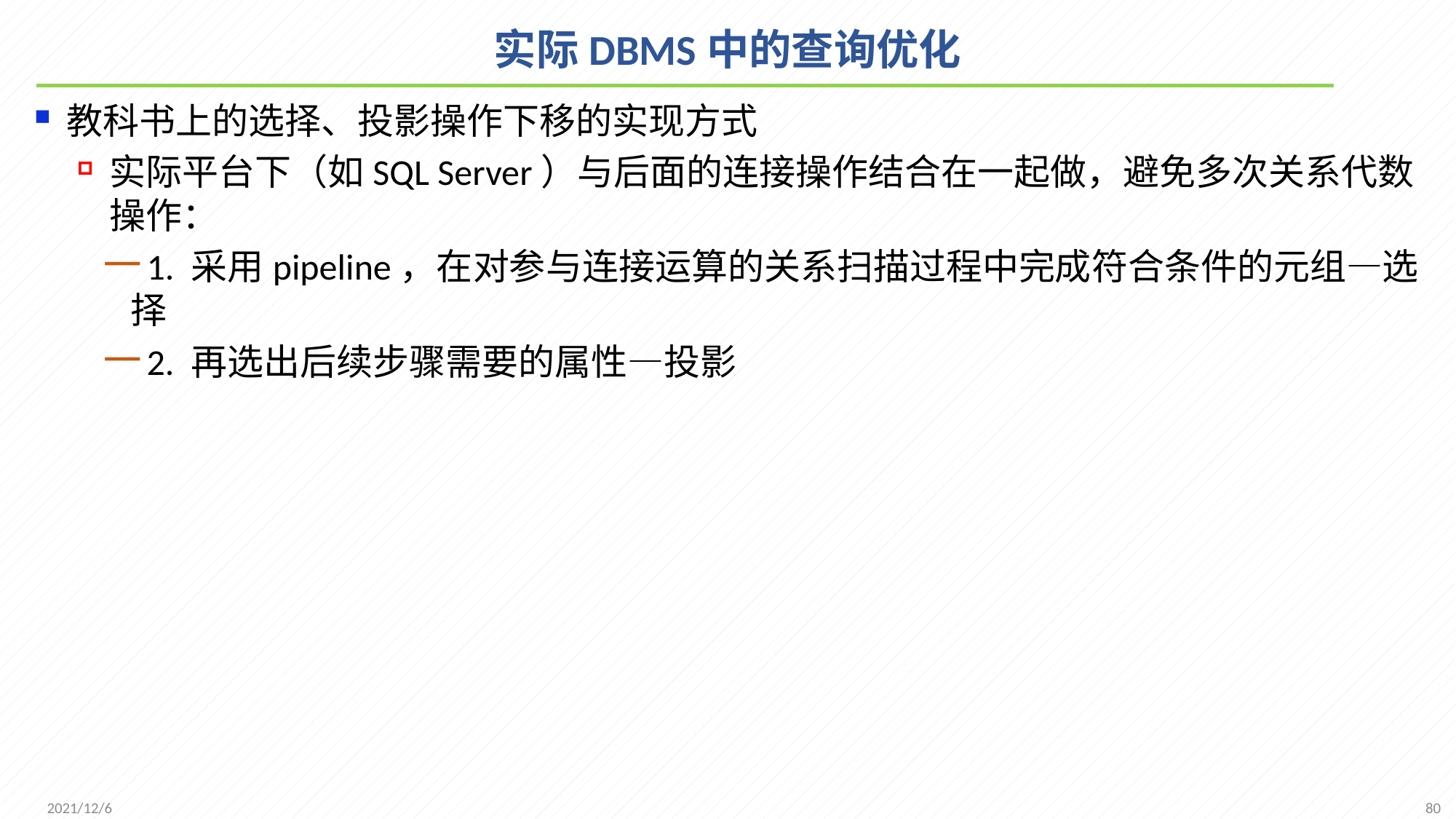

# 实际DBMS中的查询优化
教科书上的选择、投影操作下移的实现方式
实际平台下（如SQL Server）与后面的连接操作结合在一起做，避免多次关系代数操作：
1. 采用pipeline，在对参与连接运算的关系扫描过程中完成符合条件的元组—选择
2. 再选出后续步骤需要的属性—投影

80
2021/12/6